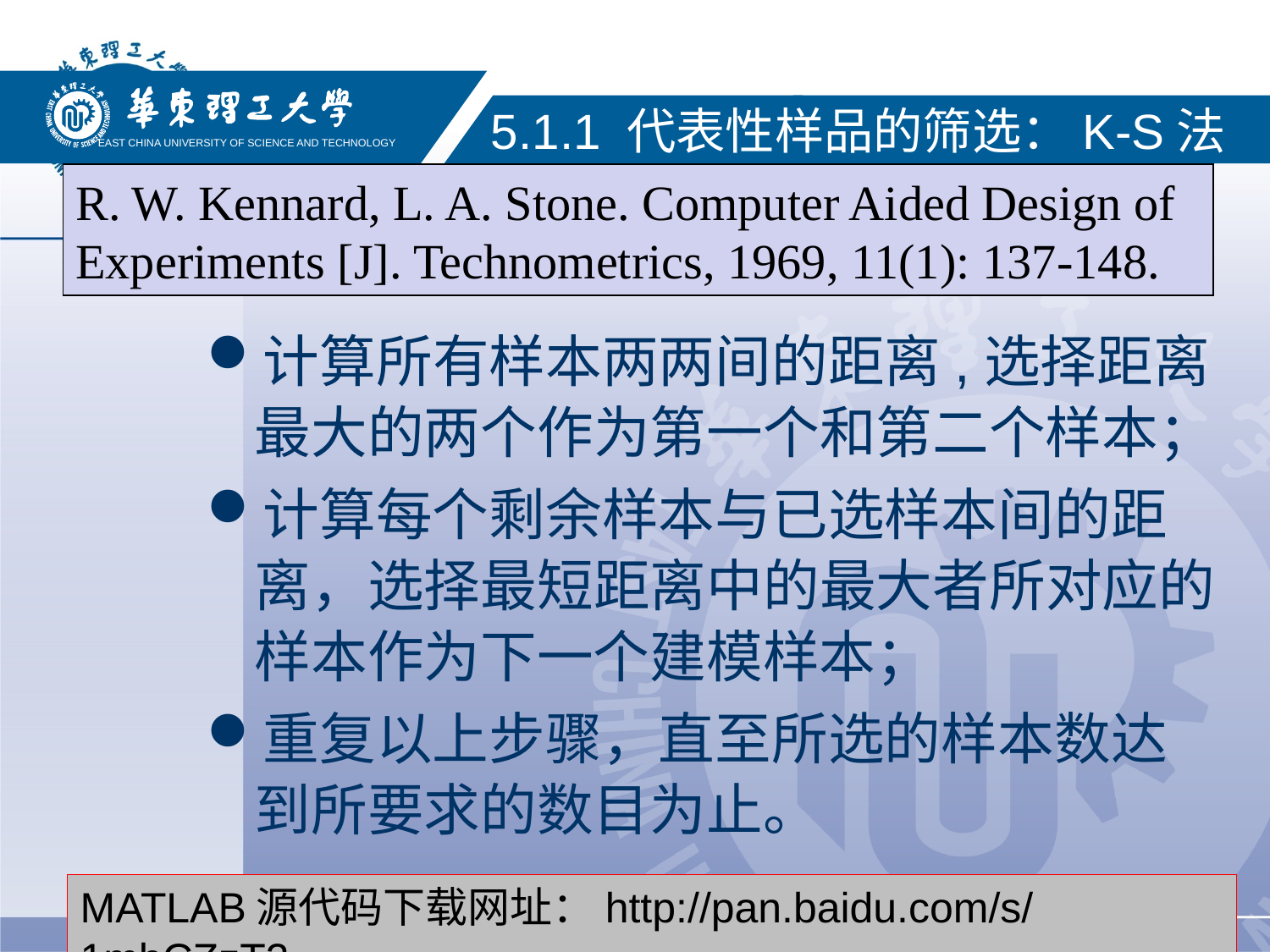

EAST CHINA UNIVERSITY OF SCIENCE AND TECHNOLOGY
5.1.1 代表性样品的筛选：K-S法

R. W. Kennard, L. A. Stone. Computer Aided Design of Experiments [J]. Technometrics, 1969, 11(1): 137-148.
计算所有样本两两间的距离,选择距离最大的两个作为第一个和第二个样本；
计算每个剩余样本与已选样本间的距离，选择最短距离中的最大者所对应的样本作为下一个建模样本；
重复以上步骤，直至所选的样本数达到所要求的数目为止。
MATLAB源代码下载网址：http://pan.baidu.com/s/1mhCZzT2